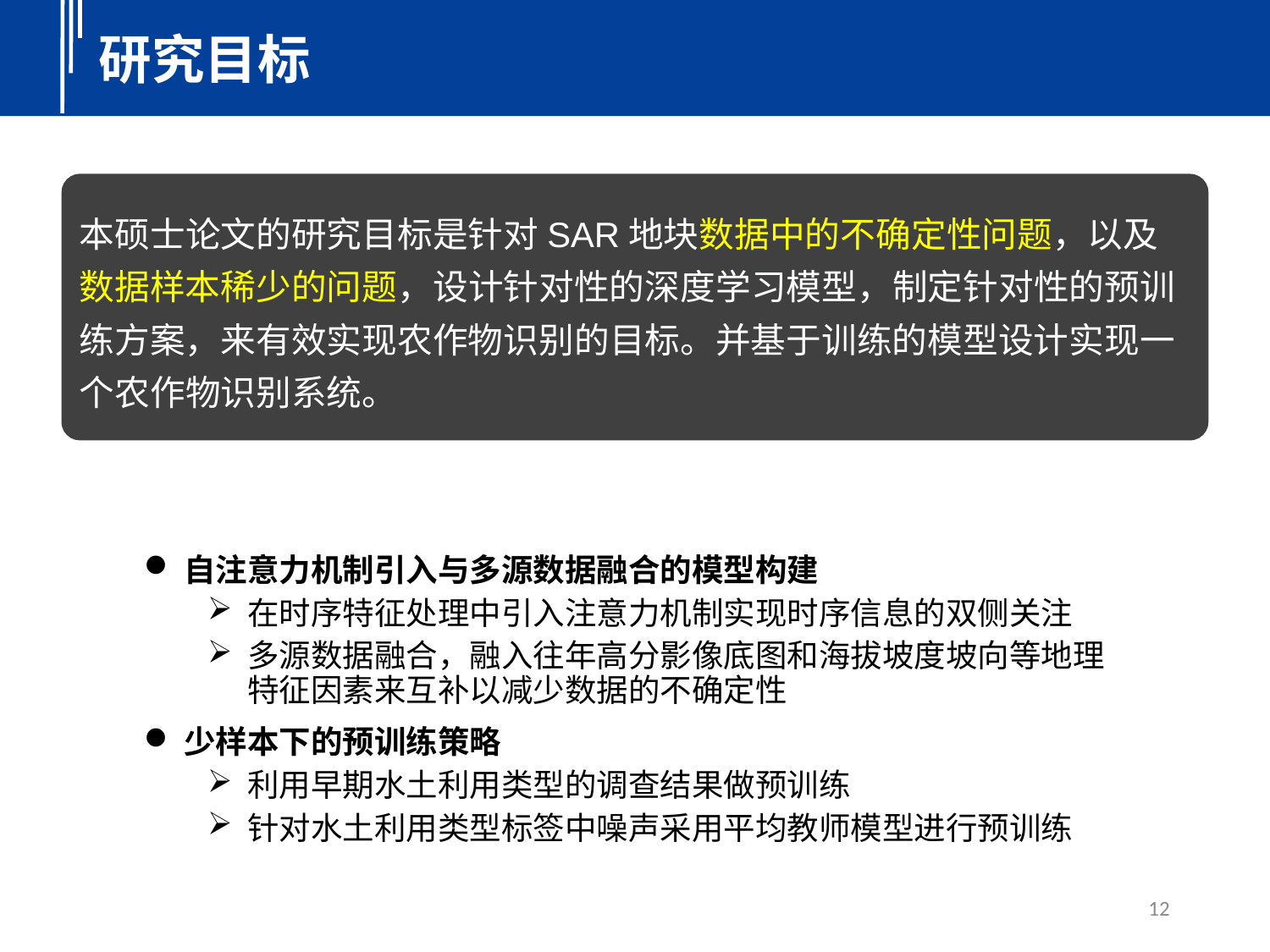

研究目标
本硕士论文的研究目标是针对SAR地块数据中的不确定性问题，以及数据样本稀少的问题，设计针对性的深度学习模型，制定针对性的预训练方案，来有效实现农作物识别的目标。并基于训练的模型设计实现一个农作物识别系统。
自注意力机制引入与多源数据融合的模型构建
在时序特征处理中引入注意力机制实现时序信息的双侧关注
多源数据融合，融入往年高分影像底图和海拔坡度坡向等地理特征因素来互补以减少数据的不确定性
少样本下的预训练策略
利用早期水土利用类型的调查结果做预训练
针对水土利用类型标签中噪声采用平均教师模型进行预训练
12